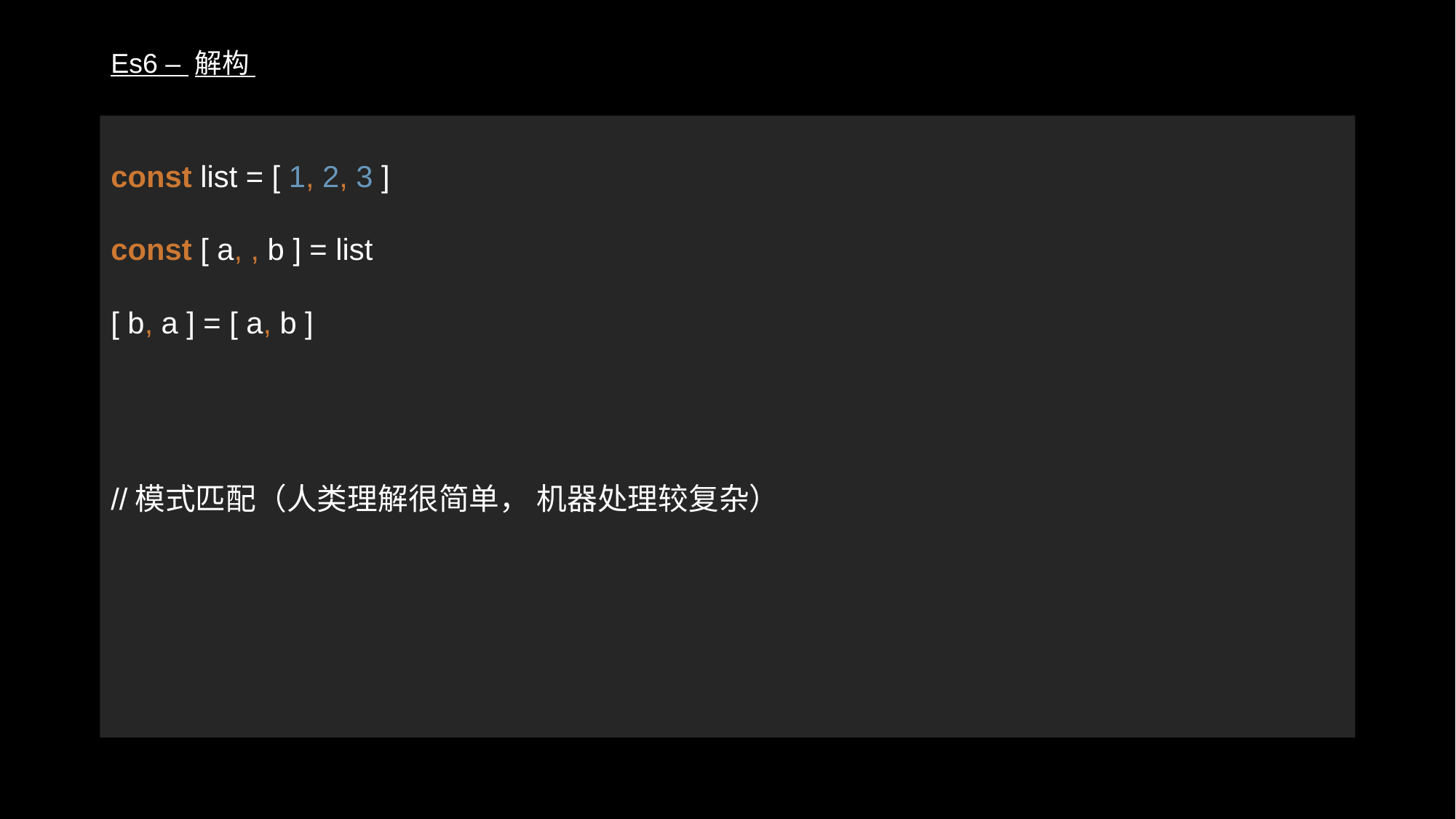

# Es6 – 解构
const list = [ 1, 2, 3 ]
const [ a, , b ] = list
[ b, a ] = [ a, b ]

//模式匹配（人类理解很简单， 机器处理较复杂）